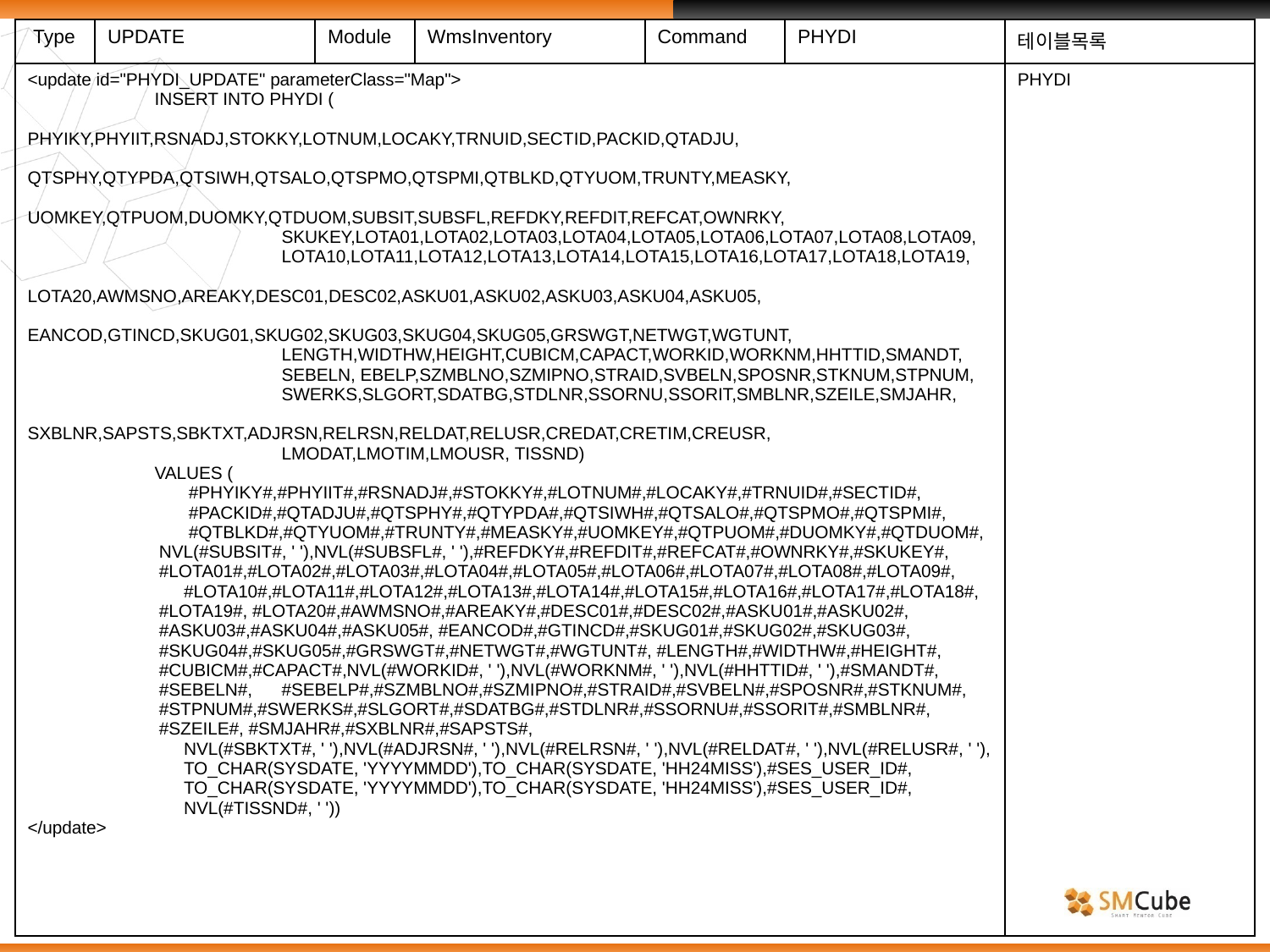

| Type | UPDATE | Module | WmsInventory | Command | PHYDI | 테이블목록 |
| --- | --- | --- | --- | --- | --- | --- |
| <update id="PHYDI\_UPDATE" parameterClass="Map"> INSERT INTO PHYDI ( PHYIKY,PHYIIT,RSNADJ,STOKKY,LOTNUM,LOCAKY,TRNUID,SECTID,PACKID,QTADJU, QTSPHY,QTYPDA,QTSIWH,QTSALO,QTSPMO,QTSPMI,QTBLKD,QTYUOM,TRUNTY,MEASKY, UOMKEY,QTPUOM,DUOMKY,QTDUOM,SUBSIT,SUBSFL,REFDKY,REFDIT,REFCAT,OWNRKY, SKUKEY,LOTA01,LOTA02,LOTA03,LOTA04,LOTA05,LOTA06,LOTA07,LOTA08,LOTA09, LOTA10,LOTA11,LOTA12,LOTA13,LOTA14,LOTA15,LOTA16,LOTA17,LOTA18,LOTA19, LOTA20,AWMSNO,AREAKY,DESC01,DESC02,ASKU01,ASKU02,ASKU03,ASKU04,ASKU05, EANCOD,GTINCD,SKUG01,SKUG02,SKUG03,SKUG04,SKUG05,GRSWGT,NETWGT,WGTUNT, LENGTH,WIDTHW,HEIGHT,CUBICM,CAPACT,WORKID,WORKNM,HHTTID,SMANDT, SEBELN, EBELP,SZMBLNO,SZMIPNO,STRAID,SVBELN,SPOSNR,STKNUM,STPNUM, SWERKS,SLGORT,SDATBG,STDLNR,SSORNU,SSORIT,SMBLNR,SZEILE,SMJAHR, SXBLNR,SAPSTS,SBKTXT,ADJRSN,RELRSN,RELDAT,RELUSR,CREDAT,CRETIM,CREUSR, LMODAT,LMOTIM,LMOUSR, TISSND) VALUES ( #PHYIKY#,#PHYIIT#,#RSNADJ#,#STOKKY#,#LOTNUM#,#LOCAKY#,#TRNUID#,#SECTID#, #PACKID#,#QTADJU#,#QTSPHY#,#QTYPDA#,#QTSIWH#,#QTSALO#,#QTSPMO#,#QTSPMI#, #QTBLKD#,#QTYUOM#,#TRUNTY#,#MEASKY#,#UOMKEY#,#QTPUOM#,#DUOMKY#,#QTDUOM#, NVL(#SUBSIT#, ' '),NVL(#SUBSFL#, ' '),#REFDKY#,#REFDIT#,#REFCAT#,#OWNRKY#,#SKUKEY#, #LOTA01#,#LOTA02#,#LOTA03#,#LOTA04#,#LOTA05#,#LOTA06#,#LOTA07#,#LOTA08#,#LOTA09#, #LOTA10#,#LOTA11#,#LOTA12#,#LOTA13#,#LOTA14#,#LOTA15#,#LOTA16#,#LOTA17#,#LOTA18#, #LOTA19#, #LOTA20#,#AWMSNO#,#AREAKY#,#DESC01#,#DESC02#,#ASKU01#,#ASKU02#, #ASKU03#,#ASKU04#,#ASKU05#, #EANCOD#,#GTINCD#,#SKUG01#,#SKUG02#,#SKUG03#, #SKUG04#,#SKUG05#,#GRSWGT#,#NETWGT#,#WGTUNT#, #LENGTH#,#WIDTHW#,#HEIGHT#, #CUBICM#,#CAPACT#,NVL(#WORKID#, ' '),NVL(#WORKNM#, ' '),NVL(#HHTTID#, ' '),#SMANDT#, #SEBELN#, #SEBELP#,#SZMBLNO#,#SZMIPNO#,#STRAID#,#SVBELN#,#SPOSNR#,#STKNUM#, #STPNUM#,#SWERKS#,#SLGORT#,#SDATBG#,#STDLNR#,#SSORNU#,#SSORIT#,#SMBLNR#, #SZEILE#, #SMJAHR#,#SXBLNR#,#SAPSTS#, NVL(#SBKTXT#, ' '),NVL(#ADJRSN#, ' '),NVL(#RELRSN#, ' '),NVL(#RELDAT#, ' '),NVL(#RELUSR#, ' '), TO\_CHAR(SYSDATE, 'YYYYMMDD'),TO\_CHAR(SYSDATE, 'HH24MISS'),#SES\_USER\_ID#, TO\_CHAR(SYSDATE, 'YYYYMMDD'),TO\_CHAR(SYSDATE, 'HH24MISS'),#SES\_USER\_ID#, NVL(#TISSND#, ' ')) </update> |  |  |  |  |  | PHYDI |